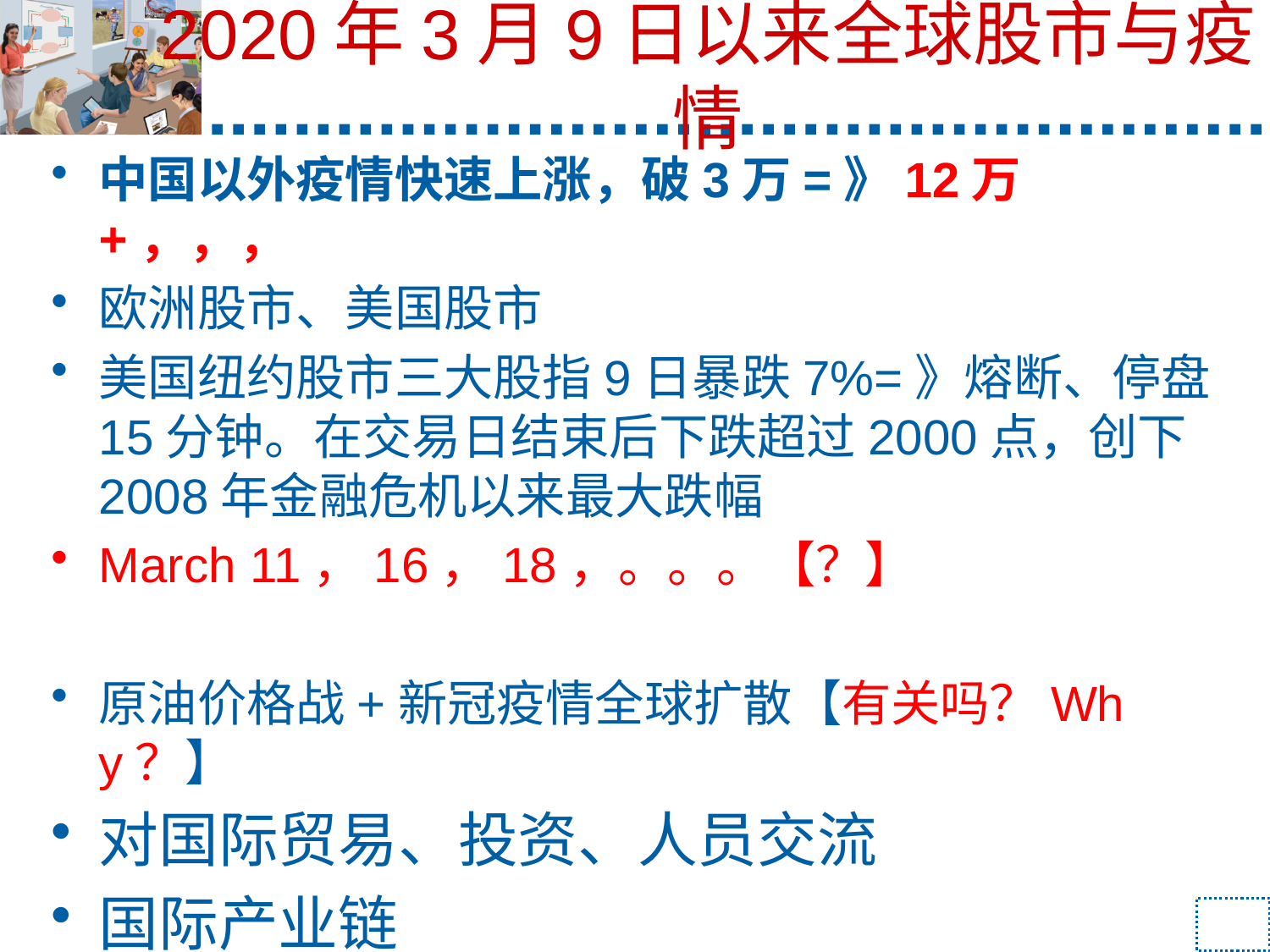

# 2020年3月9日以来全球股市与疫情
中国以外疫情快速上涨，破3万=》12万+，，，
欧洲股市、美国股市
美国纽约股市三大股指9日暴跌7%=》熔断、停盘15分钟。在交易日结束后下跌超过2000点，创下2008年金融危机以来最大跌幅
March 11，16，18，。。。【？】

原油价格战+新冠疫情全球扩散【有关吗？Why？】
对国际贸易、投资、人员交流
国际产业链
6